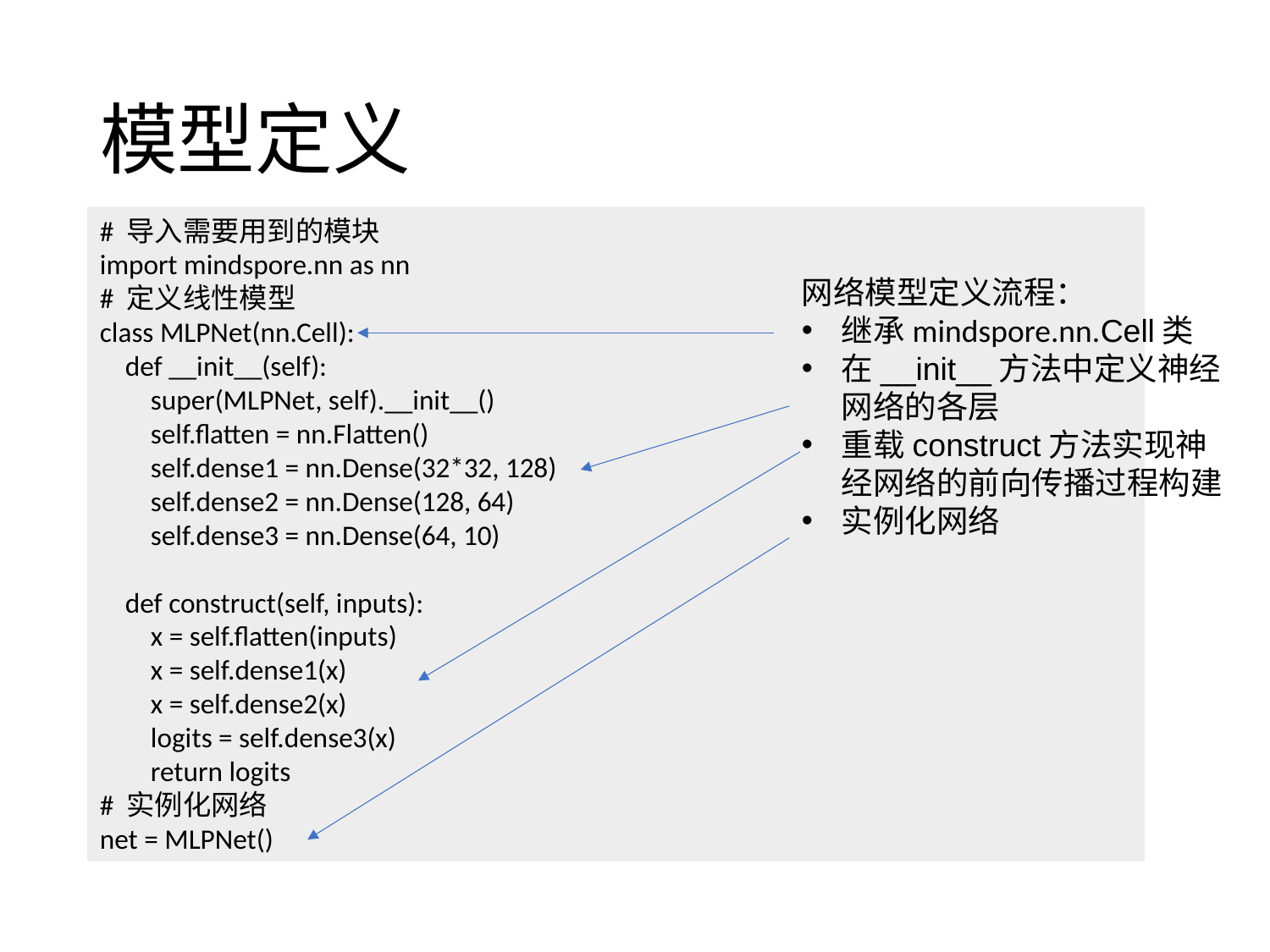

模型定义
# 导入需要用到的模块
import mindspore.nn as nn
# 定义线性模型
class MLPNet(nn.Cell):
    def __init__(self):
        super(MLPNet, self).__init__()
        self.flatten = nn.Flatten()
        self.dense1 = nn.Dense(32*32, 128)
        self.dense2 = nn.Dense(128, 64)
        self.dense3 = nn.Dense(64, 10)

    def construct(self, inputs):
        x = self.flatten(inputs)
        x = self.dense1(x)
        x = self.dense2(x)
        logits = self.dense3(x)
        return logits
# 实例化网络
net = MLPNet()
网络模型定义流程：
继承mindspore.nn.Cell类
在__init__方法中定义神经网络的各层
重载construct方法实现神经网络的前向传播过程构建
实例化网络